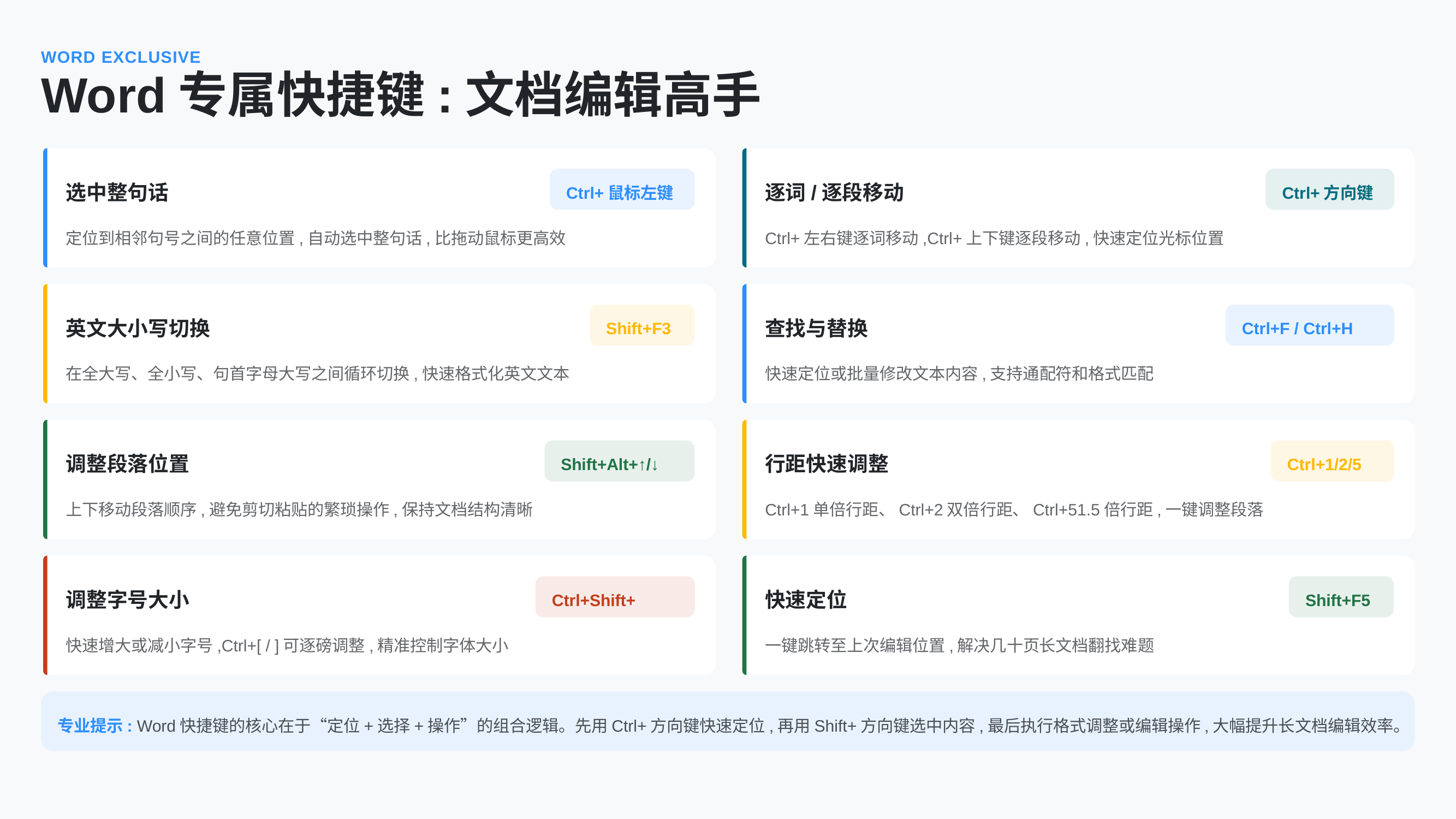

WORD EXCLUSIVE
Word专属快捷键:文档编辑高手

Ctrl+鼠标左键

Ctrl+方向键
选中整句话
逐词/逐段移动
定位到相邻句号之间的任意位置,自动选中整句话,比拖动鼠标更高效
Ctrl+左右键逐词移动,Ctrl+上下键逐段移动,快速定位光标位置

Shift+F3

Ctrl+F / Ctrl+H
英文大小写切换
查找与替换
在全大写、全小写、句首字母大写之间循环切换,快速格式化英文文本
快速定位或批量修改文本内容,支持通配符和格式匹配

Shift+Alt+↑/↓

Ctrl+1/2/5
调整段落位置
行距快速调整
上下移动段落顺序,避免剪切粘贴的繁琐操作,保持文档结构清晰
Ctrl+1单倍行距、Ctrl+2双倍行距、Ctrl+51.5倍行距,一键调整段落

Ctrl+Shift+

Shift+F5
调整字号大小
快速定位
快速增大或减小字号,Ctrl+[ / ]可逐磅调整,精准控制字体大小
一键跳转至上次编辑位置,解决几十页长文档翻找难题

专业提示: Word快捷键的核心在于“定位+选择+操作”的组合逻辑。先用Ctrl+方向键快速定位,再用Shift+方向键选中内容,最后执行格式调整或编辑操作,大幅提升长文档编辑效率。